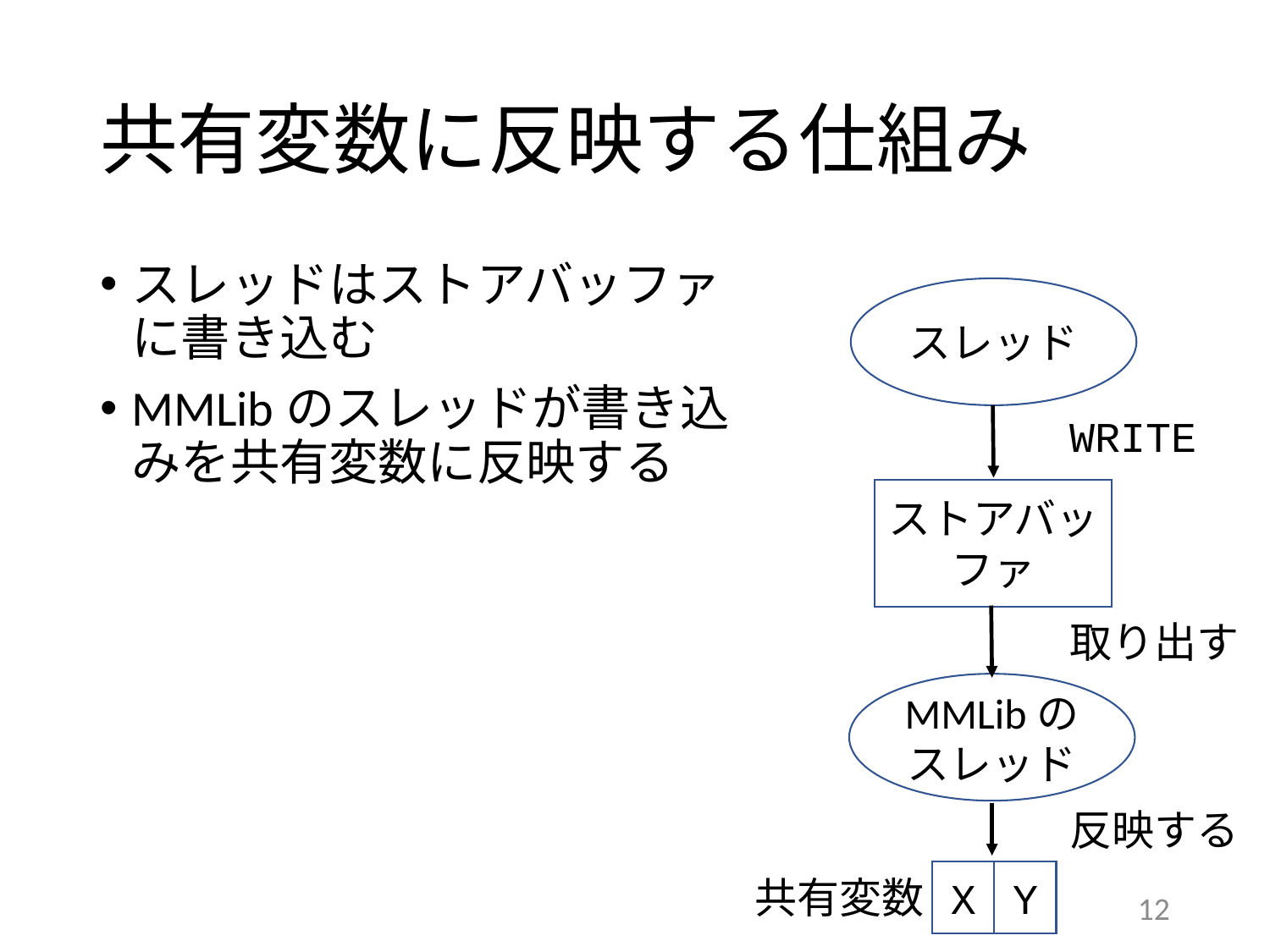

# 共有変数に反映する仕組み
スレッドはストアバッファに書き込む
MMLibのスレッドが書き込みを共有変数に反映する
スレッド
WRITE
ストアバッファ
取り出す
MMLibのスレッド
反映する
X
Y
共有変数
12